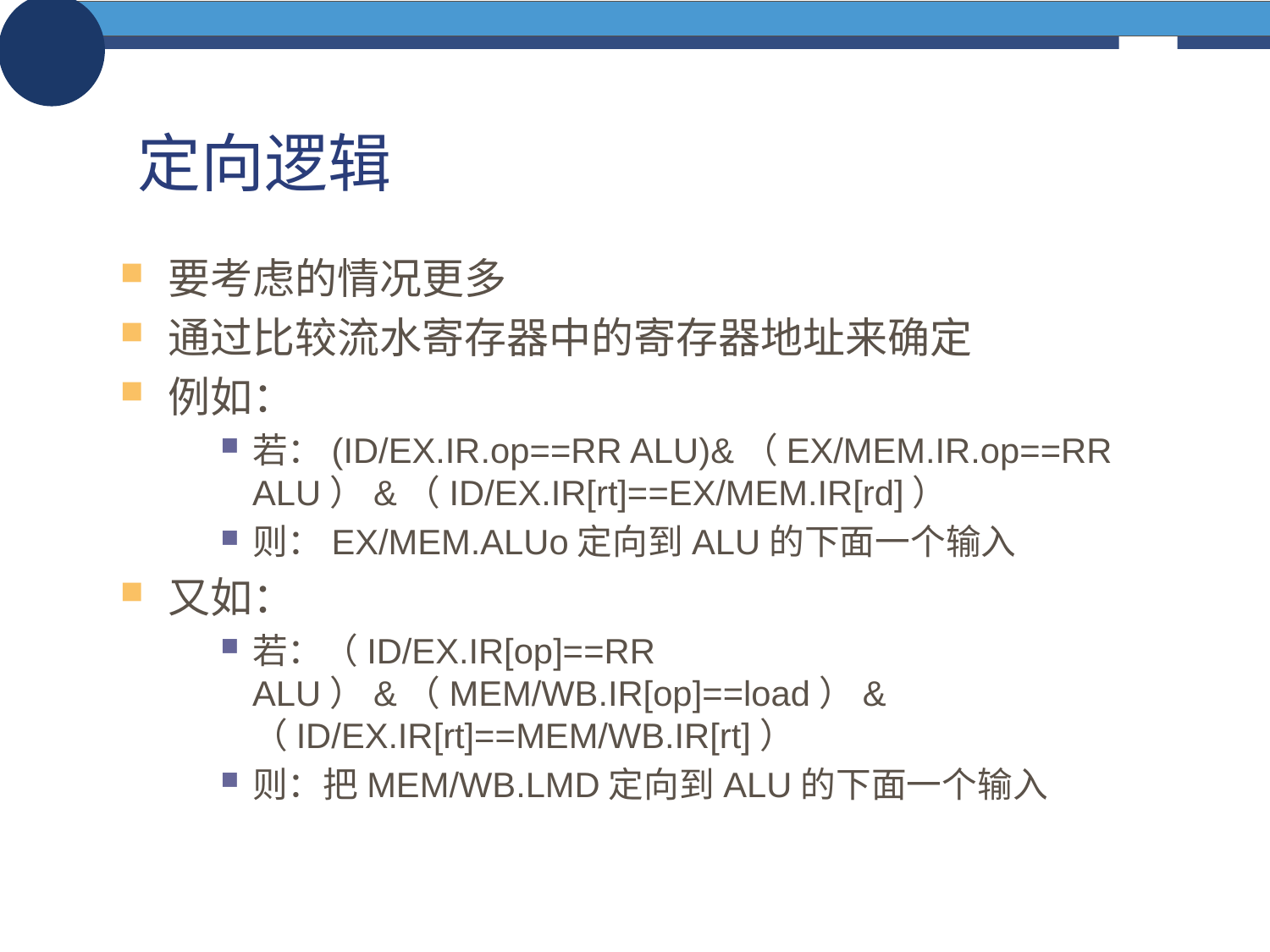

# 定向逻辑
要考虑的情况更多
通过比较流水寄存器中的寄存器地址来确定
例如：
若：(ID/EX.IR.op==RR ALU)&（EX/MEM.IR.op==RR ALU）&（ID/EX.IR[rt]==EX/MEM.IR[rd]）
则：EX/MEM.ALUo定向到ALU的下面一个输入
又如：
若：（ID/EX.IR[op]==RR ALU）&（MEM/WB.IR[op]==load）& （ID/EX.IR[rt]==MEM/WB.IR[rt]）
则：把MEM/WB.LMD定向到ALU的下面一个输入